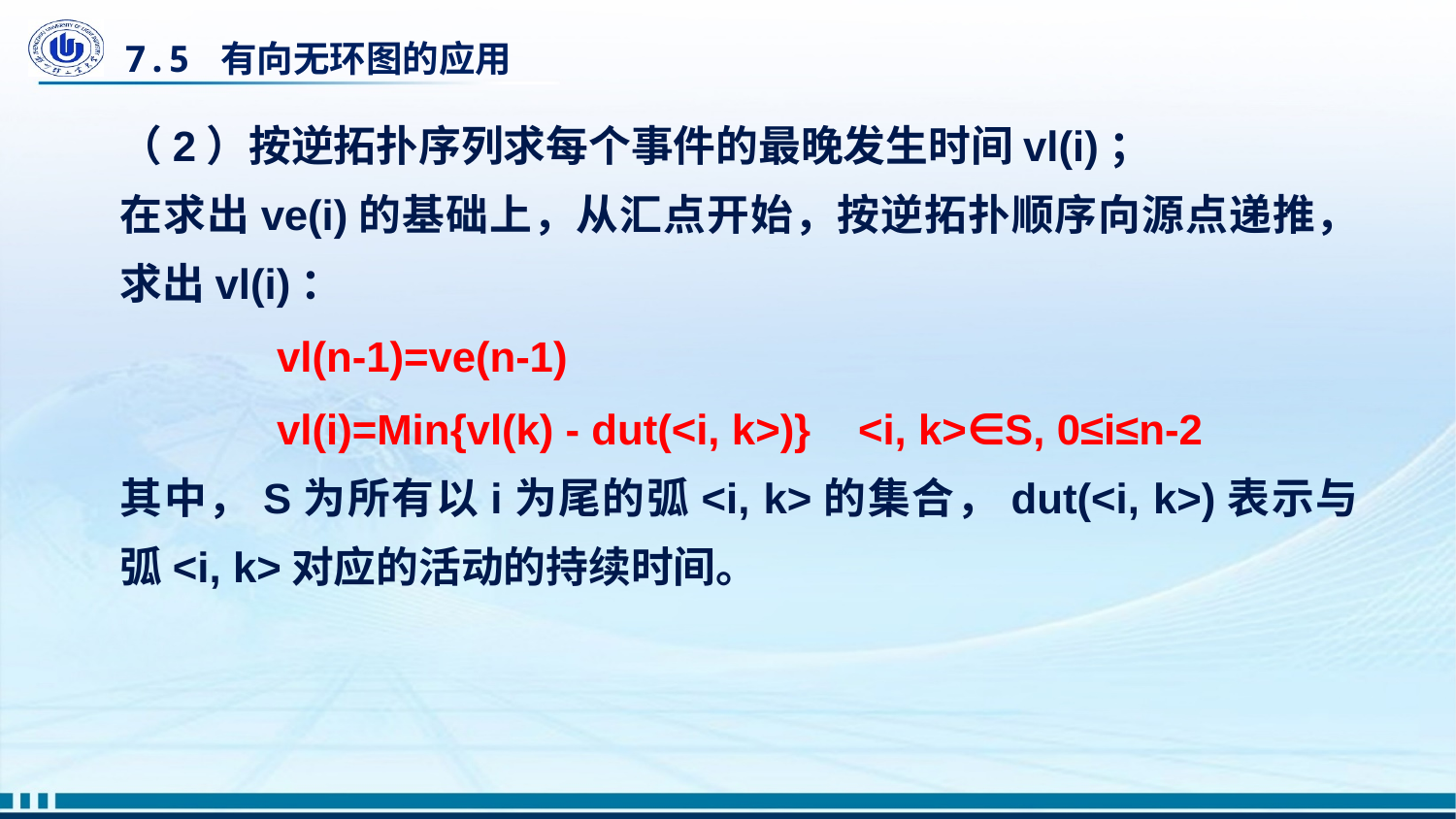

# 7.5 有向无环图的应用
（2）按逆拓扑序列求每个事件的最晚发生时间vl(i)；
在求出ve(i)的基础上，从汇点开始，按逆拓扑顺序向源点递推，求出vl(i)：
               vl(n-1)=ve(n-1)
               vl(i)=Min{vl(k) - dut(<i, k>)}    <i, k>∈S, 0≤i≤n-2
其中，S为所有以i为尾的弧<i, k>的集合，dut(<i, k>)表示与弧<i, k>对应的活动的持续时间。